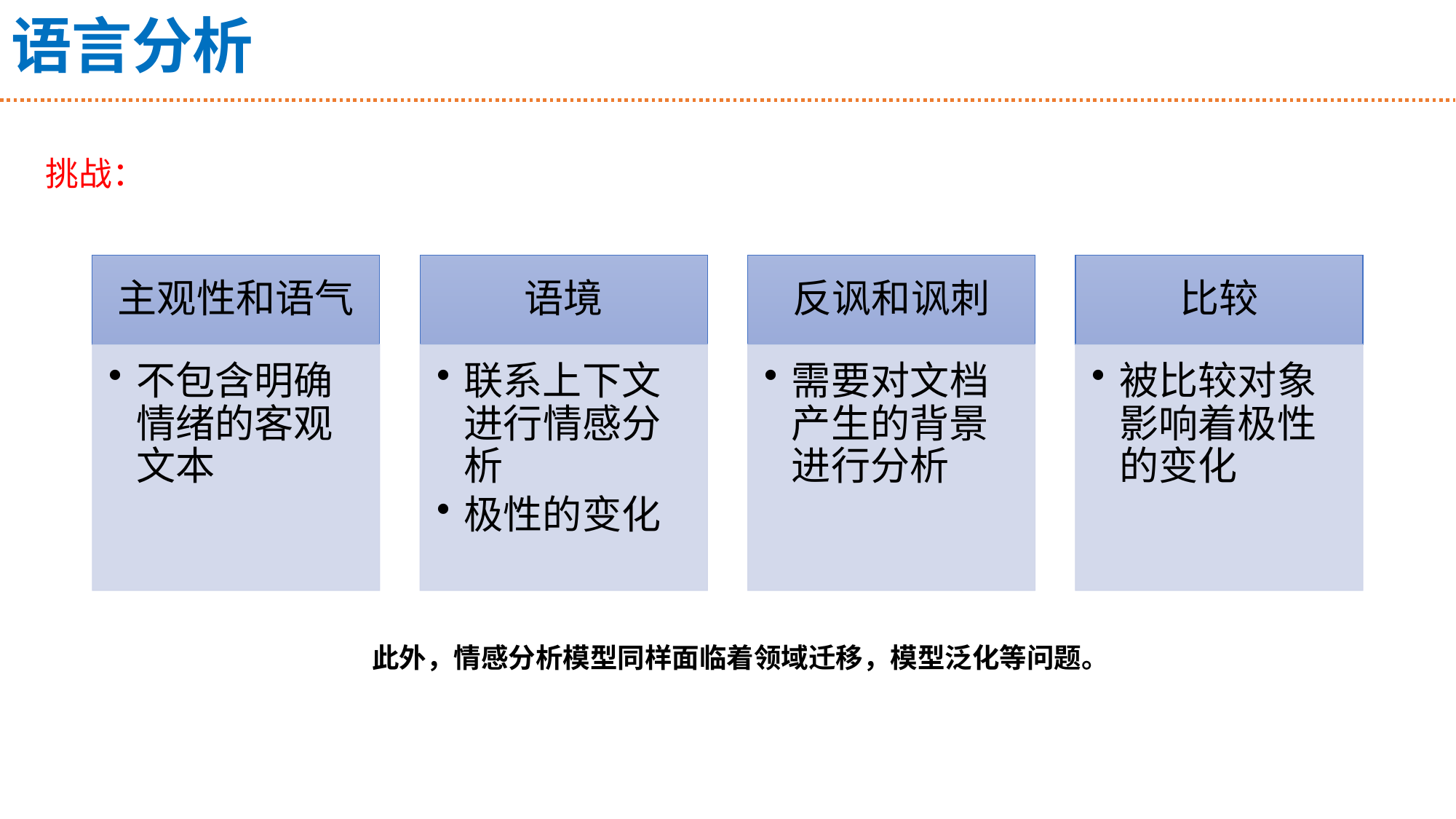

# 语言分析
挑战：
主观性和语气
不包含明确情绪的客观文本
语境
联系上下文进行情感分析
极性的变化
反讽和讽刺
需要对文档产生的背景进行分析
比较
被比较对象影响着极性的变化
此外，情感分析模型同样面临着领域迁移，模型泛化等问题。